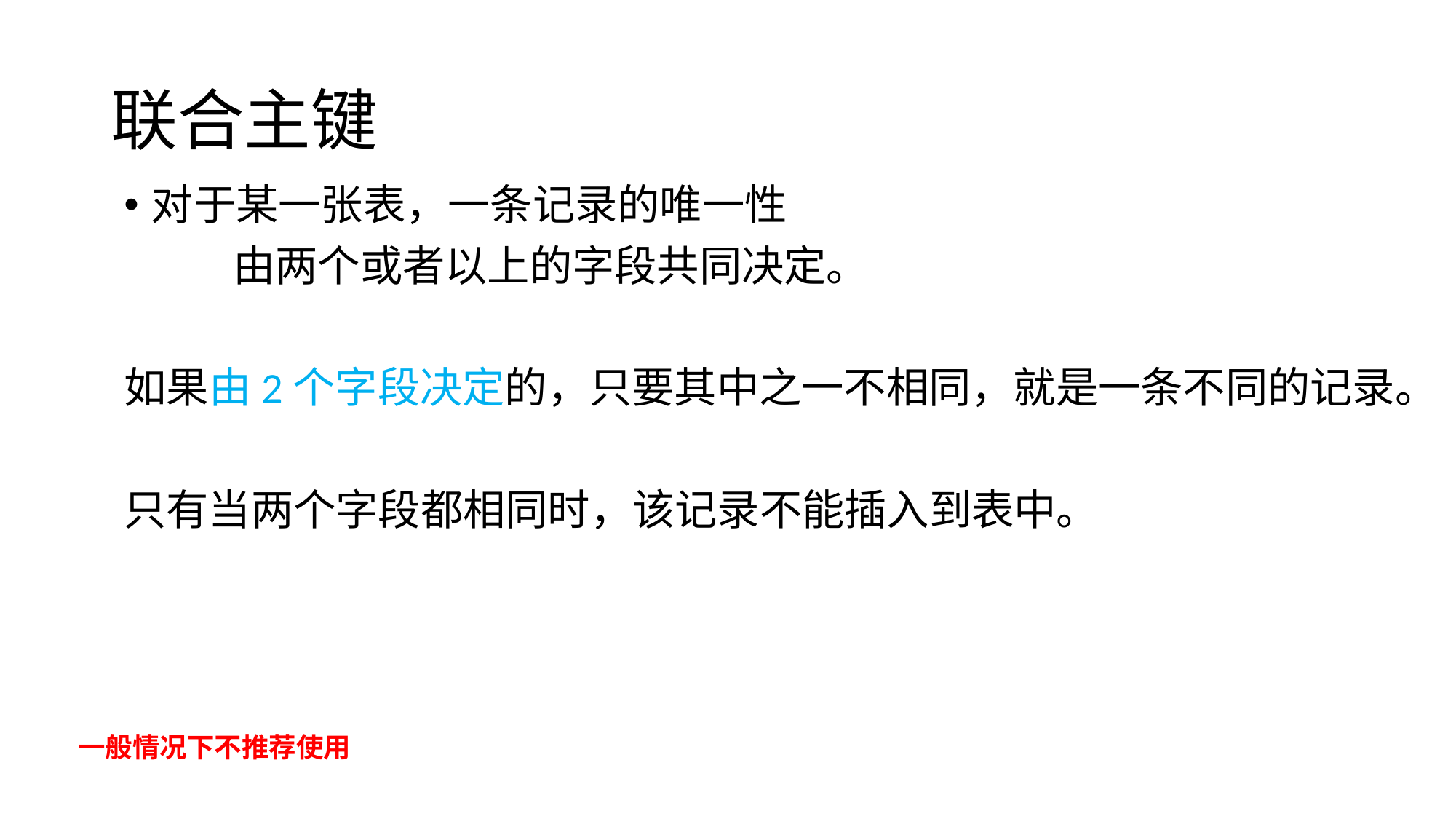

# 联合主键
对于某一张表，一条记录的唯一性
	由两个或者以上的字段共同决定。

如果由2个字段决定的，只要其中之一不相同，就是一条不同的记录。

只有当两个字段都相同时，该记录不能插入到表中。
一般情况下不推荐使用